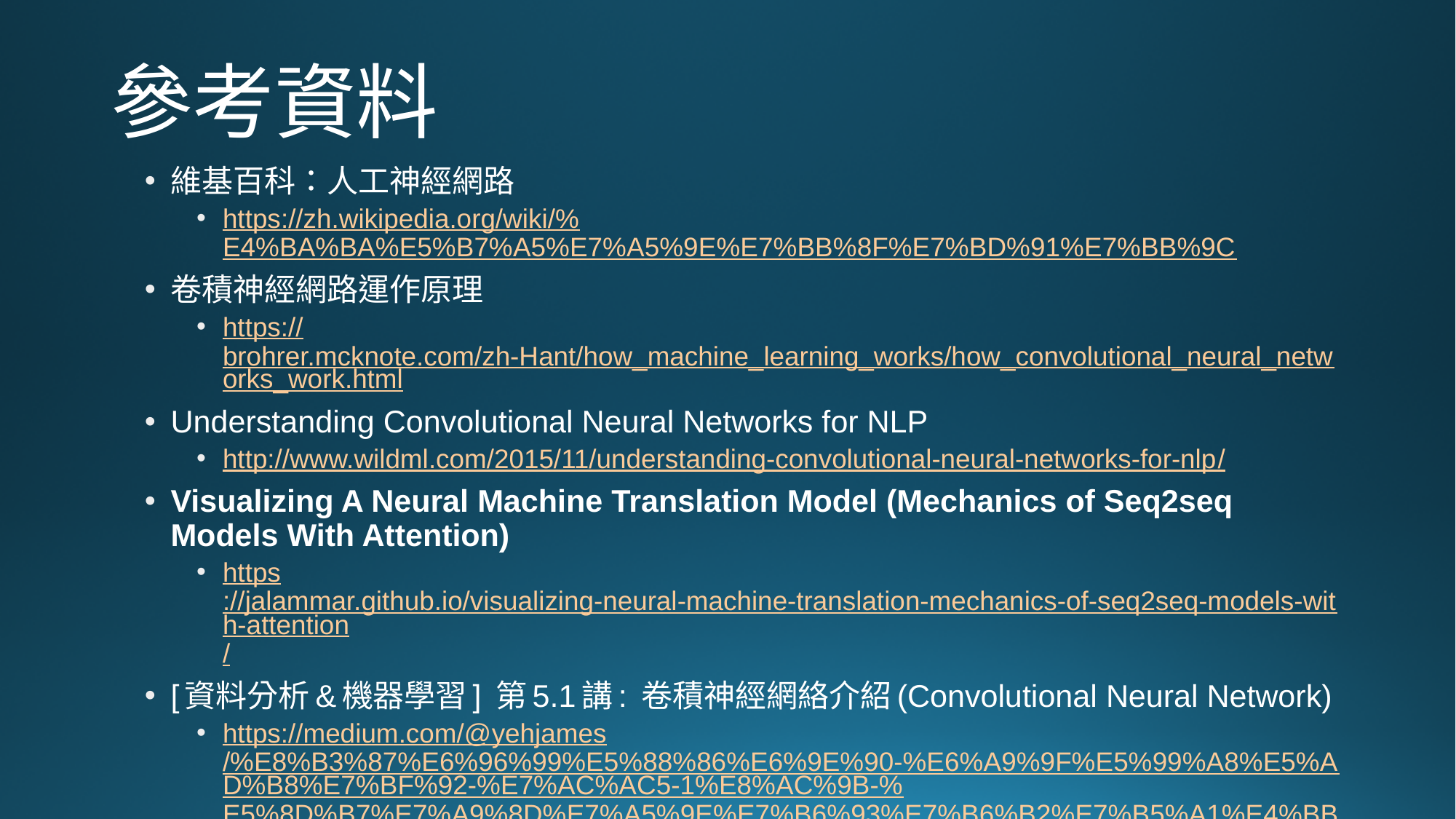

# 參考資料
維基百科：人工神經網路
https://zh.wikipedia.org/wiki/%E4%BA%BA%E5%B7%A5%E7%A5%9E%E7%BB%8F%E7%BD%91%E7%BB%9C
卷積神經網路運作原理
https://brohrer.mcknote.com/zh-Hant/how_machine_learning_works/how_convolutional_neural_networks_work.html
Understanding Convolutional Neural Networks for NLP
http://www.wildml.com/2015/11/understanding-convolutional-neural-networks-for-nlp/
Visualizing A Neural Machine Translation Model (Mechanics of Seq2seq Models With Attention)
https://jalammar.github.io/visualizing-neural-machine-translation-mechanics-of-seq2seq-models-with-attention/
[資料分析&機器學習] 第5.1講: 卷積神經網絡介紹(Convolutional Neural Network)
https://medium.com/@yehjames/%E8%B3%87%E6%96%99%E5%88%86%E6%9E%90-%E6%A9%9F%E5%99%A8%E5%AD%B8%E7%BF%92-%E7%AC%AC5-1%E8%AC%9B-%E5%8D%B7%E7%A9%8D%E7%A5%9E%E7%B6%93%E7%B6%B2%E7%B5%A1%E4%BB%8B%E7%B4%B9-convolutional-neural-network-4f8249d65d4f